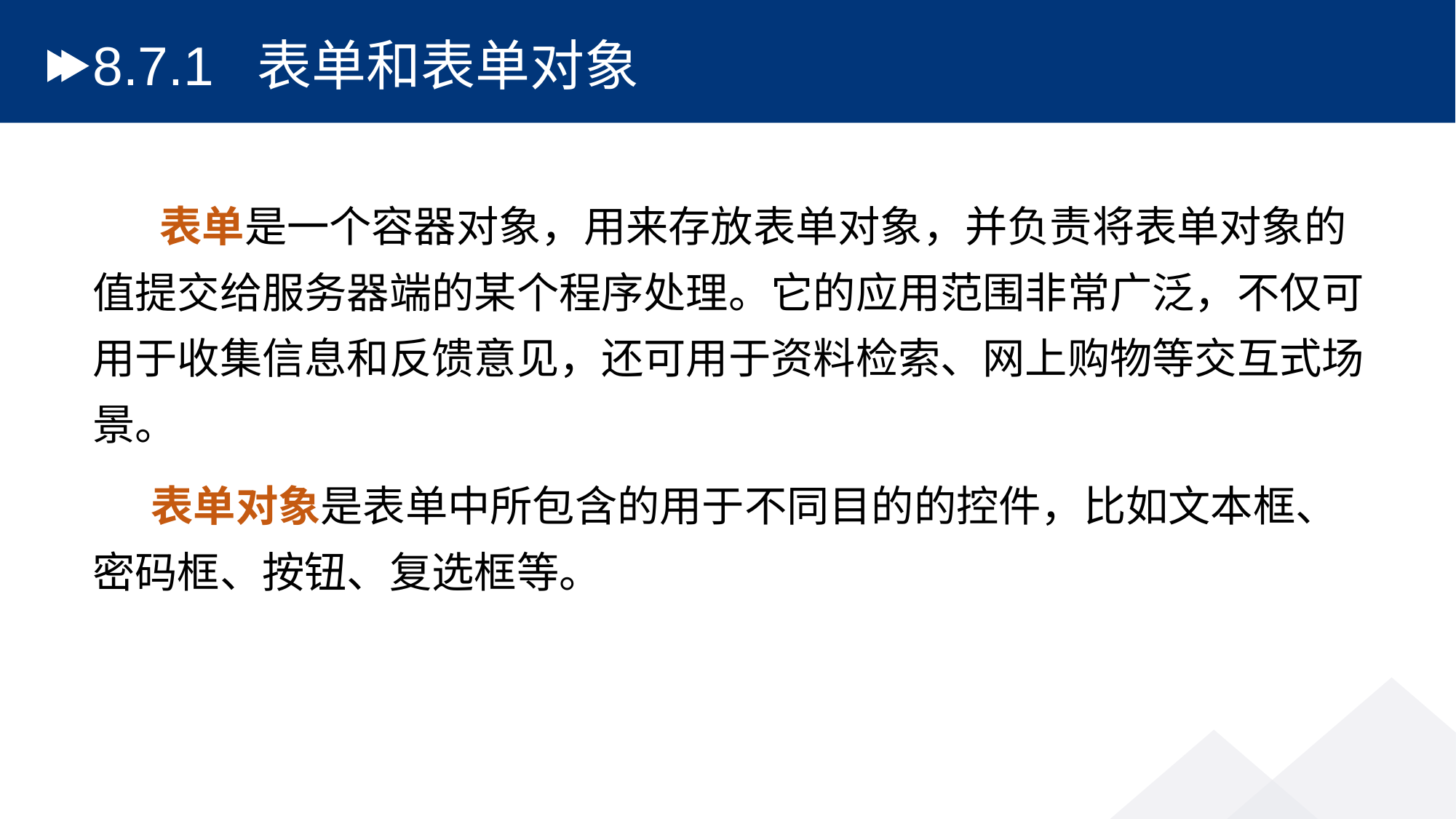

# 8.7.1  表单和表单对象
      表单是一个容器对象，用来存放表单对象，并负责将表单对象的值提交给服务器端的某个程序处理。它的应用范围非常广泛，不仅可用于收集信息和反馈意见，还可用于资料检索、网上购物等交互式场景。
     表单对象是表单中所包含的用于不同目的的控件，比如文本框、密码框、按钮、复选框等。